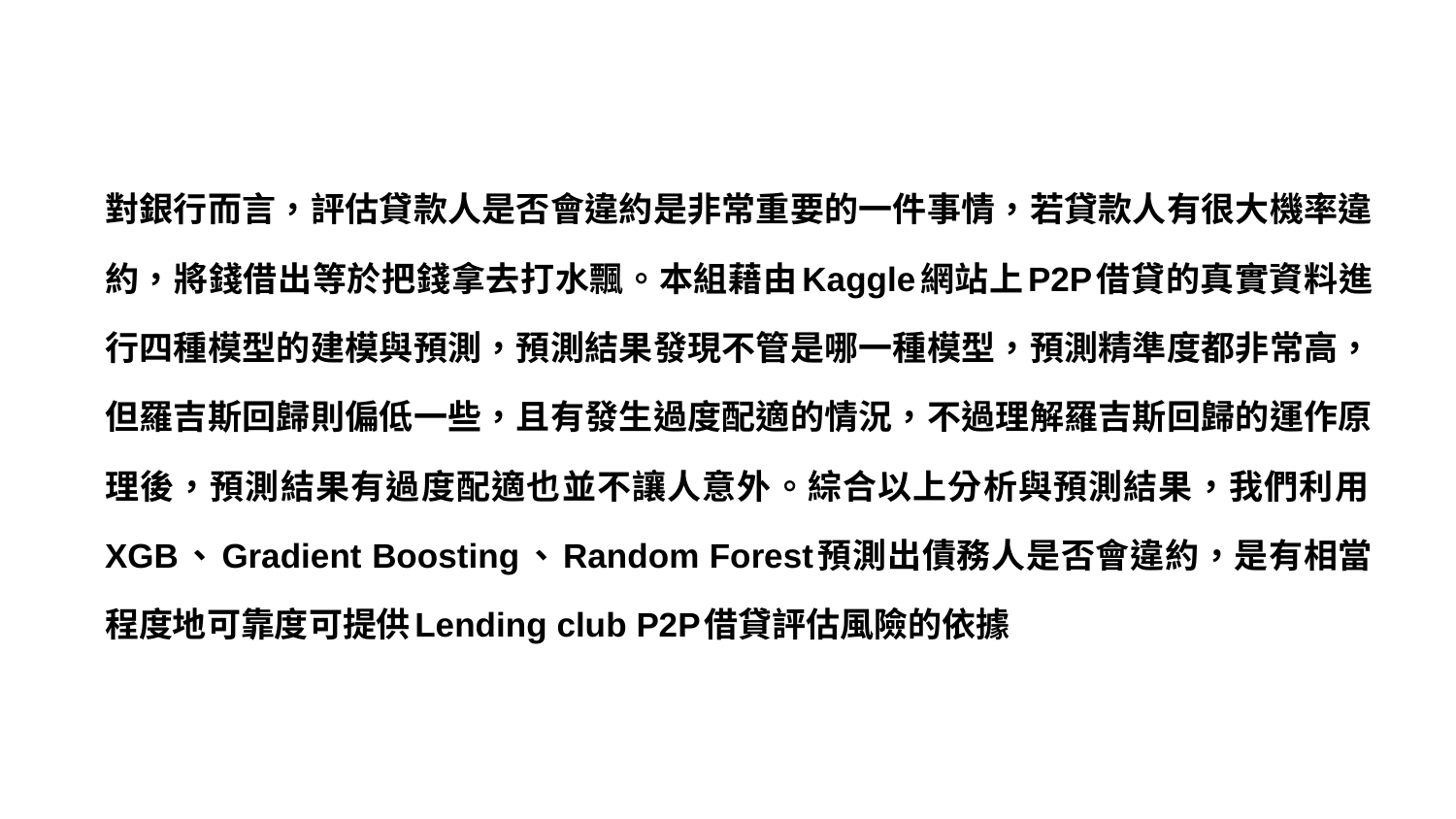

對銀行而言，評估貸款人是否會違約是非常重要的一件事情，若貸款人有很大機率違約，將錢借出等於把錢拿去打水飄。本組藉由Kaggle網站上P2P借貸的真實資料進行四種模型的建模與預測，預測結果發現不管是哪一種模型，預測精準度都非常高，但羅吉斯回歸則偏低一些，且有發生過度配適的情況，不過理解羅吉斯回歸的運作原理後，預測結果有過度配適也並不讓人意外。綜合以上分析與預測結果，我們利用XGB、Gradient Boosting、Random Forest預測出債務人是否會違約，是有相當程度地可靠度可提供Lending club P2P借貸評估風險的依據